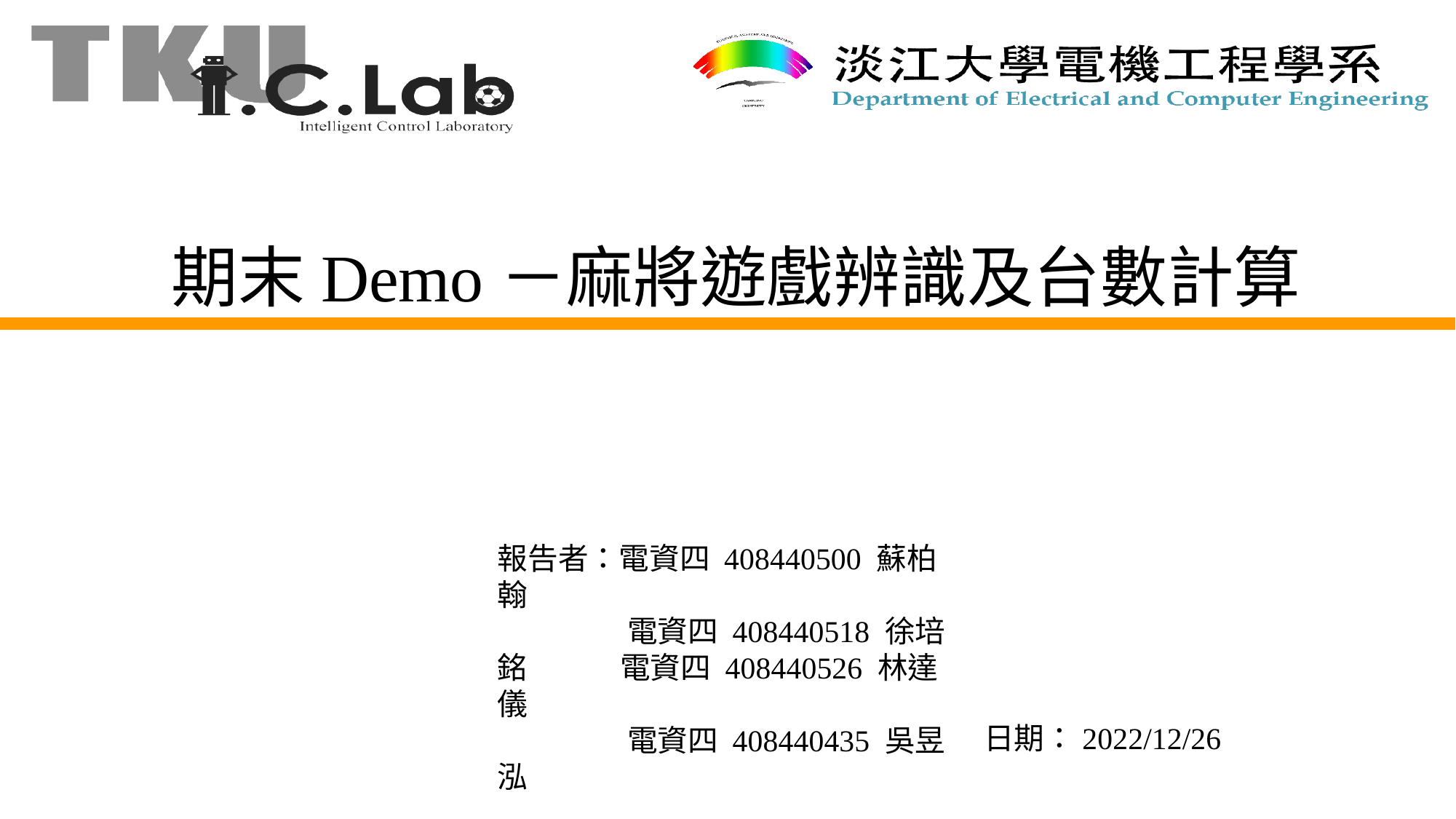

# 期末Demo－麻將遊戲辨識及台數計算
報告者：電資四 408440500 蘇柏翰
	  電資四 408440518 徐培銘	  電資四 408440526 林達儀
	  電資四 408440435 吳昱泓

日期：2022/12/26